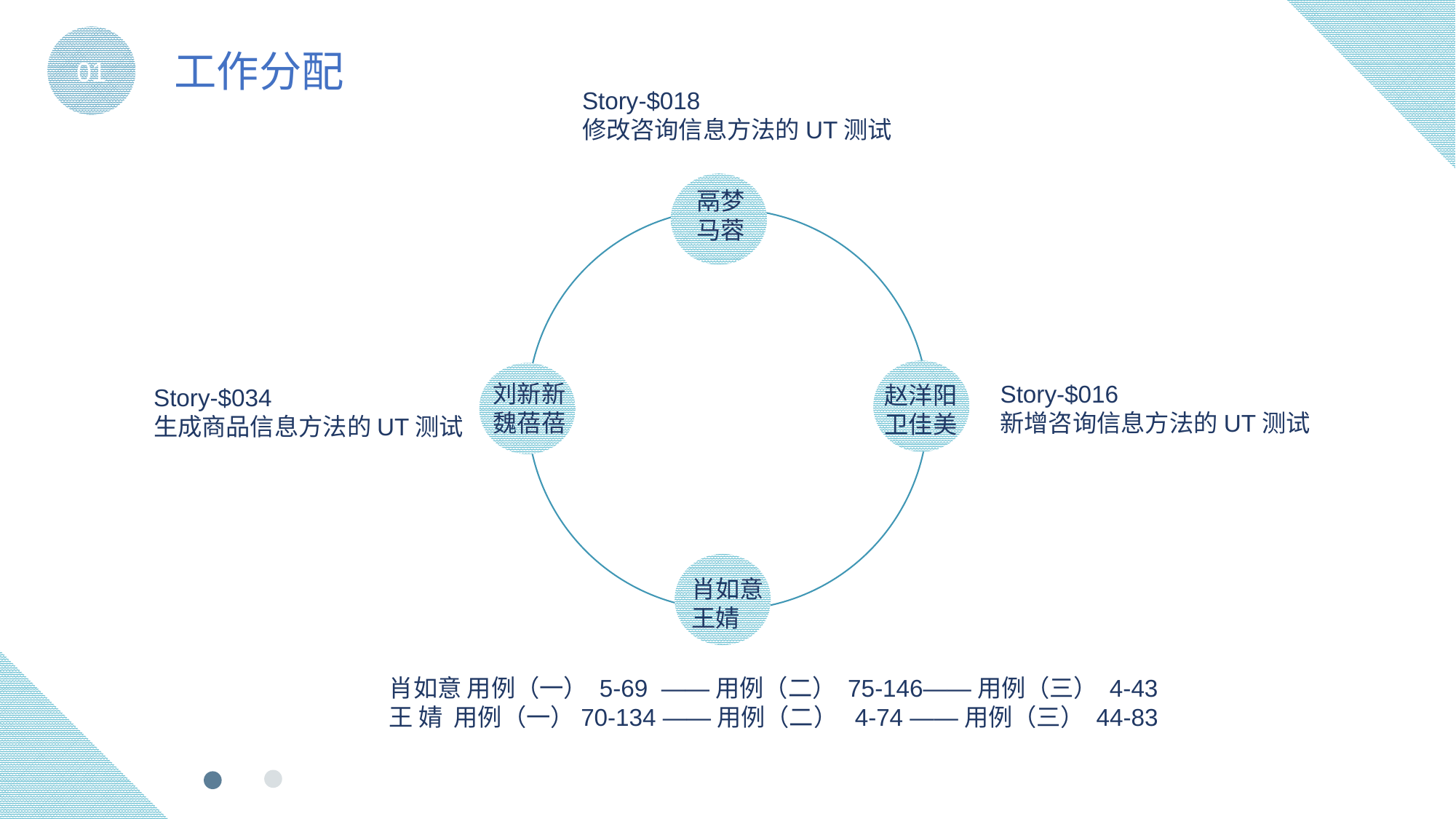

01
工作分配
Story-$018
修改咨询信息方法的UT测试

鬲梦
马蓉

Story-$016
新增咨询信息方法的UT测试
刘新新
魏蓓蓓
赵洋阳
卫佳美
Story-$034
生成商品信息方法的UT测试

肖如意
王婧

肖如意 用例（一） 5-69  ——用例（二） 75-146——用例（三） 4-43
王 婧  用例（一）70-134 ——用例（二）  4-74 ——用例（三） 44-83